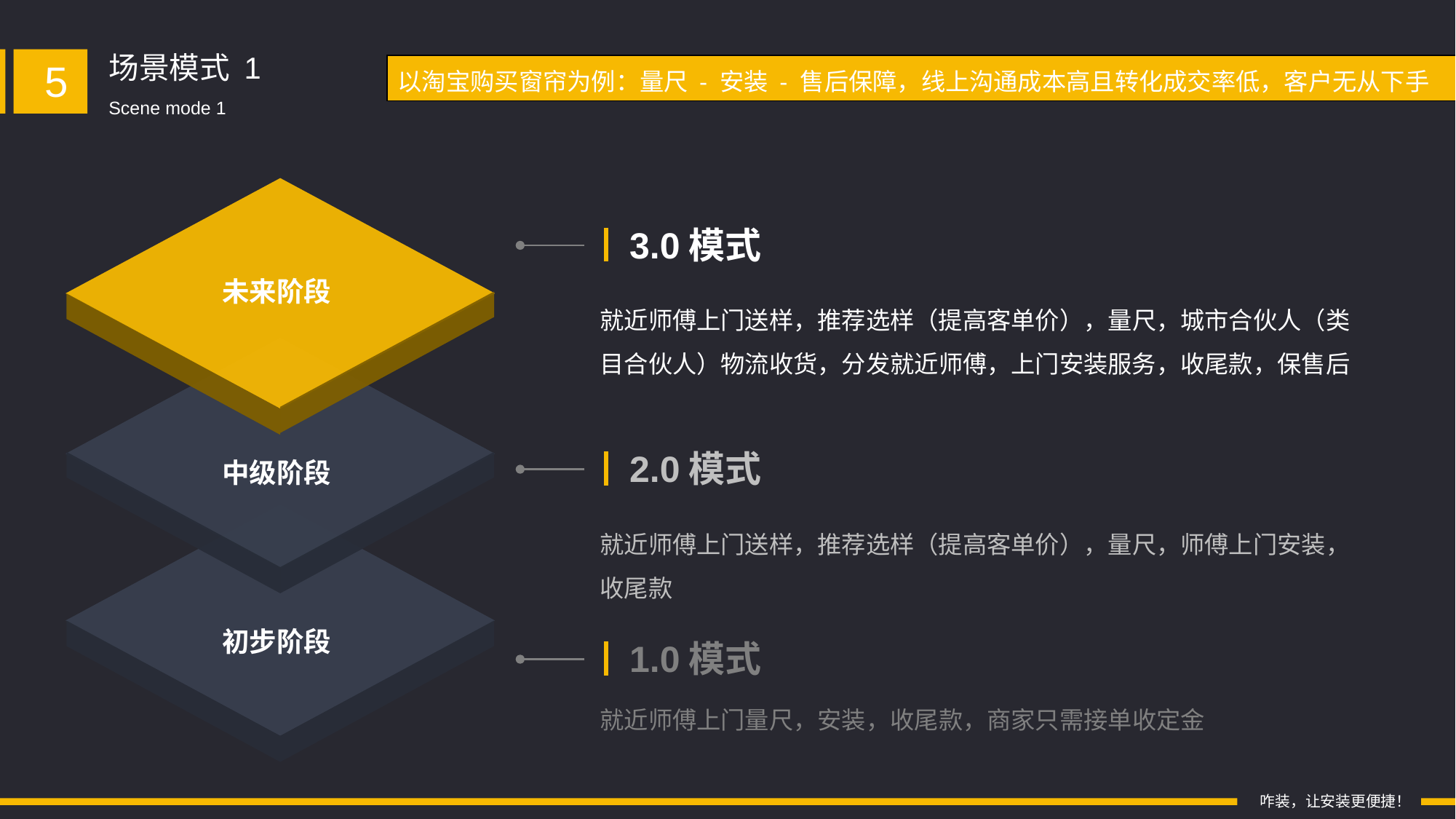

场景模式 1

5
Scene mode 1
以淘宝购买窗帘为例：量尺 - 安装 - 售后保障，线上沟通成本高且转化成交率低，客户无从下手

未来阶段
中级阶段
初步阶段
3.0模式
就近师傅上门送样，推荐选样（提高客单价），量尺，城市合伙人（类目合伙人）物流收货，分发就近师傅，上门安装服务，收尾款，保售后
2.0模式
就近师傅上门送样，推荐选样（提高客单价），量尺，师傅上门安装，收尾款
1.0模式
就近师傅上门量尺，安装，收尾款，商家只需接单收定金